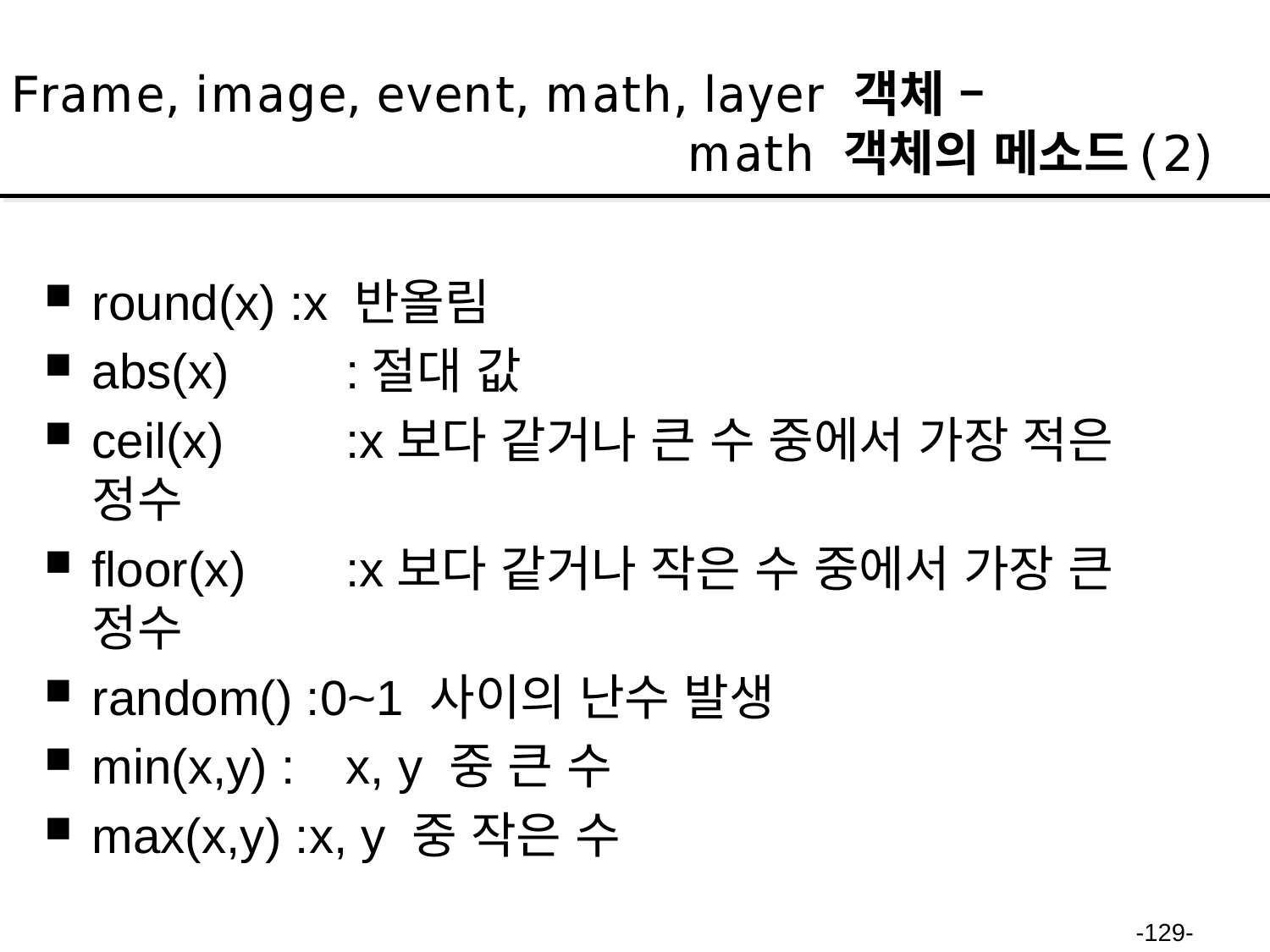

Frame, image, event, math, layer 객체 –
                                               math 객체의 메소드(2)
round(x) :x 반올림
abs(x) 	:절대 값
ceil(x) 	:x보다 같거나 큰 수 중에서 가장 적은 정수
floor(x) 	:x보다 같거나 작은 수 중에서 가장 큰 정수
random() :0~1 사이의 난수 발생
min(x,y) :	x, y 중 큰 수
max(x,y) :x, y 중 작은 수
-129-